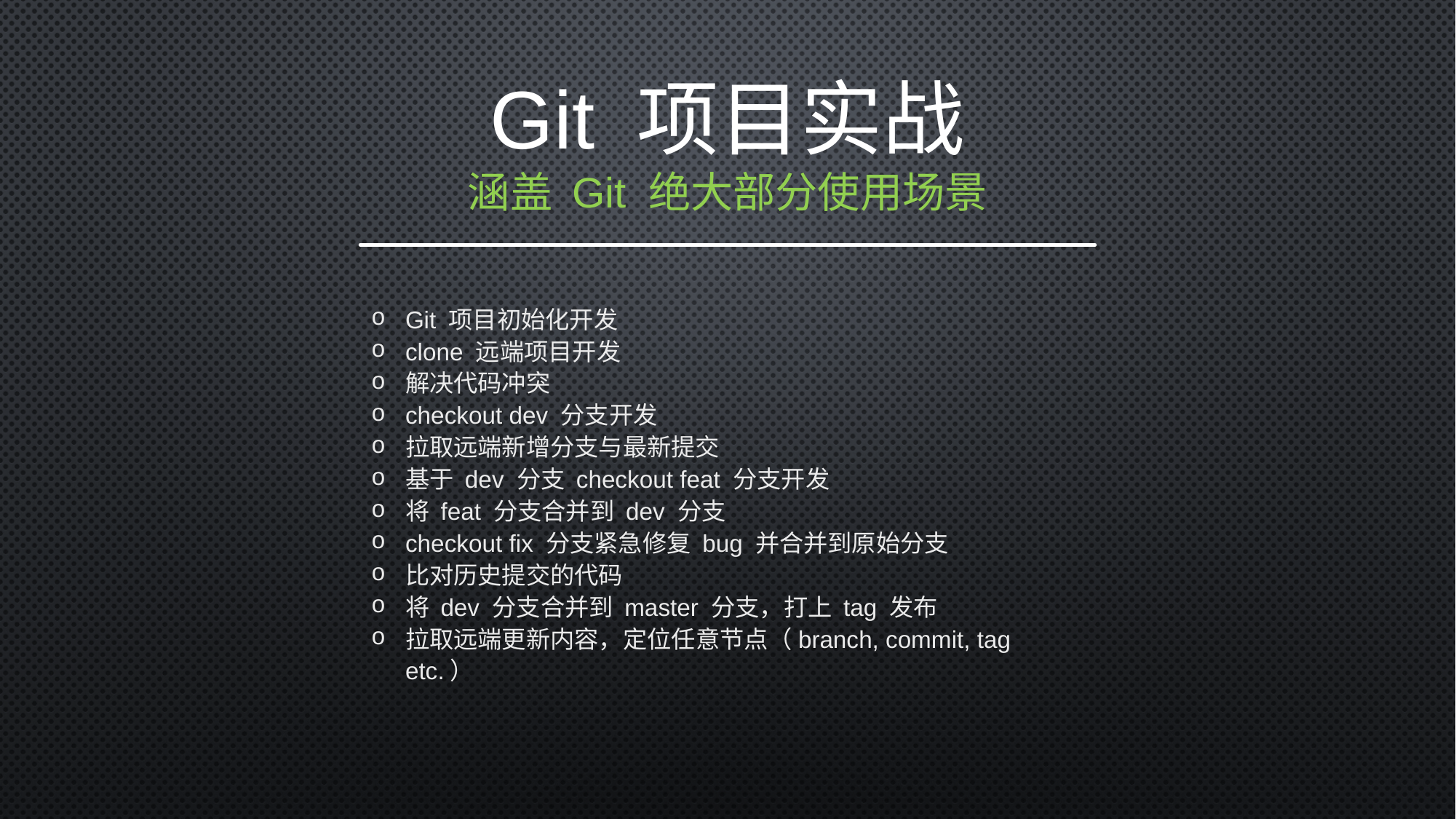

Git 项目实战
涵盖 Git 绝大部分使用场景
Git 项目初始化开发
clone 远端项目开发
解决代码冲突
checkout dev 分支开发
拉取远端新增分支与最新提交
基于 dev 分支 checkout feat 分支开发
将 feat 分支合并到 dev 分支
checkout fix 分支紧急修复 bug 并合并到原始分支
比对历史提交的代码
将 dev 分支合并到 master 分支，打上 tag 发布
拉取远端更新内容，定位任意节点（branch, commit, tag etc.）